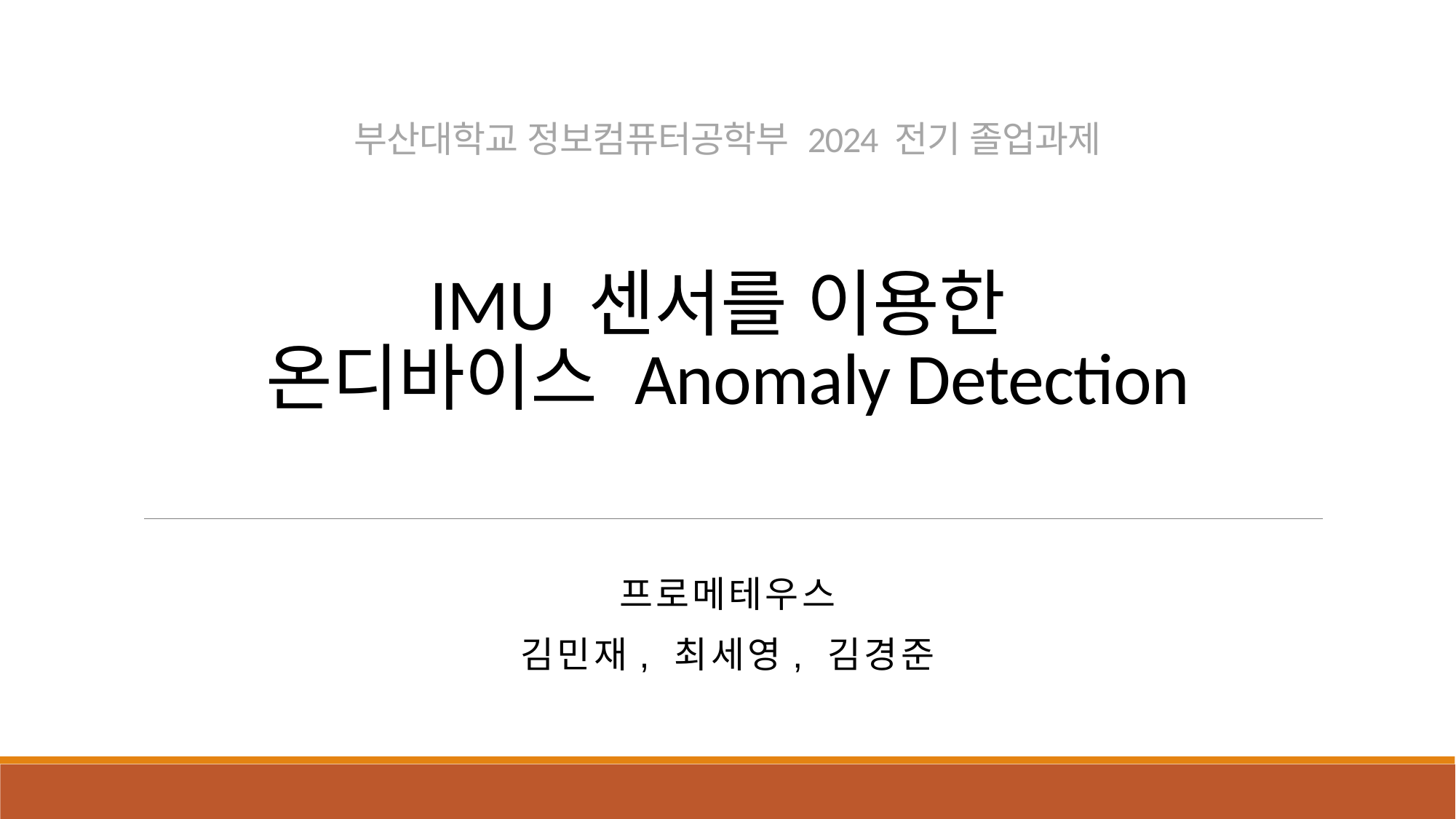

# 부산대학교 정보컴퓨터공학부 2024 전기 졸업과제 IMU 센서를 이용한 온디바이스 Anomaly Detection
프로메테우스
김민재, 최세영, 김경준